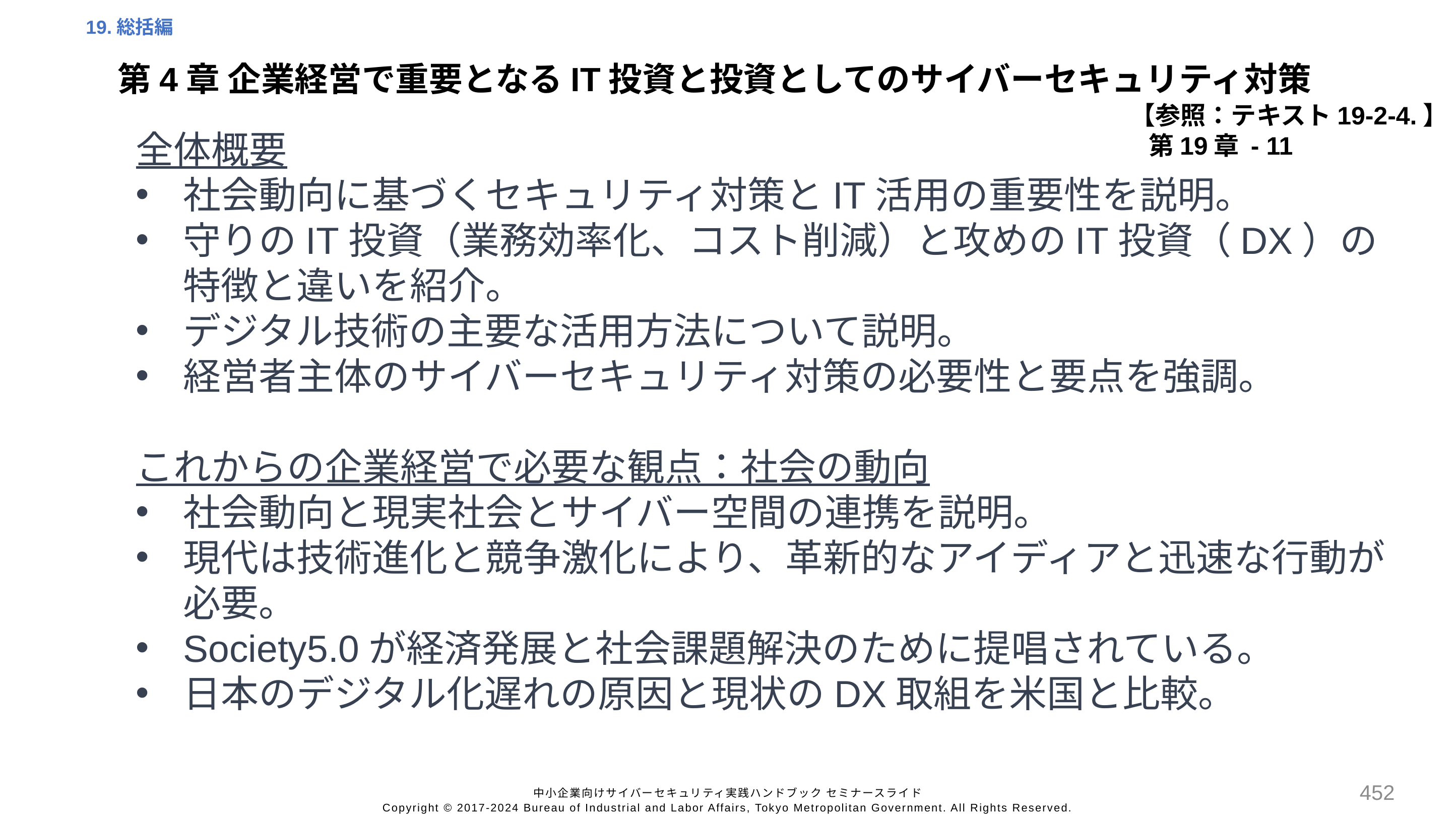

19.総括編
第4章 企業経営で重要となるIT投資と投資としてのサイバーセキュリティ対策
【参照：テキスト19-2-4.】
第19章 - 11
全体概要
社会動向に基づくセキュリティ対策とIT活用の重要性を説明。
守りのIT投資（業務効率化、コスト削減）と攻めのIT投資（DX）の特徴と違いを紹介。
デジタル技術の主要な活用方法について説明。
経営者主体のサイバーセキュリティ対策の必要性と要点を強調。

これからの企業経営で必要な観点：社会の動向
社会動向と現実社会とサイバー空間の連携を説明。
現代は技術進化と競争激化により、革新的なアイディアと迅速な行動が必要。
Society5.0が経済発展と社会課題解決のために提唱されている。
日本のデジタル化遅れの原因と現状のDX取組を米国と比較。

452